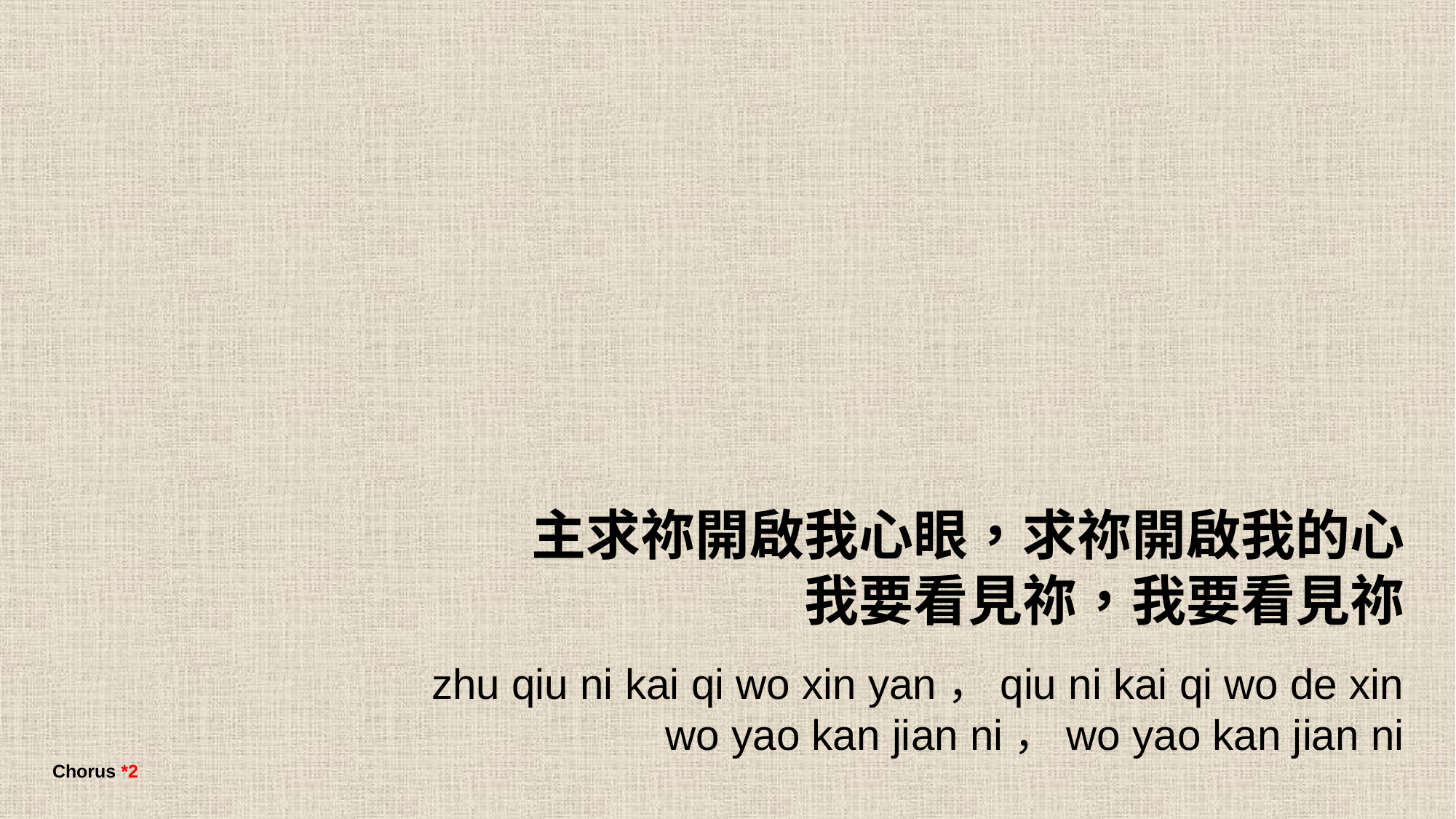

主求祢開啟我心眼，求祢開啟我的心
我要看見祢，我要看見祢

zhu qiu ni kai qi wo xin yan，qiu ni kai qi wo de xin
wo yao kan jian ni，wo yao kan jian ni

Chorus *2